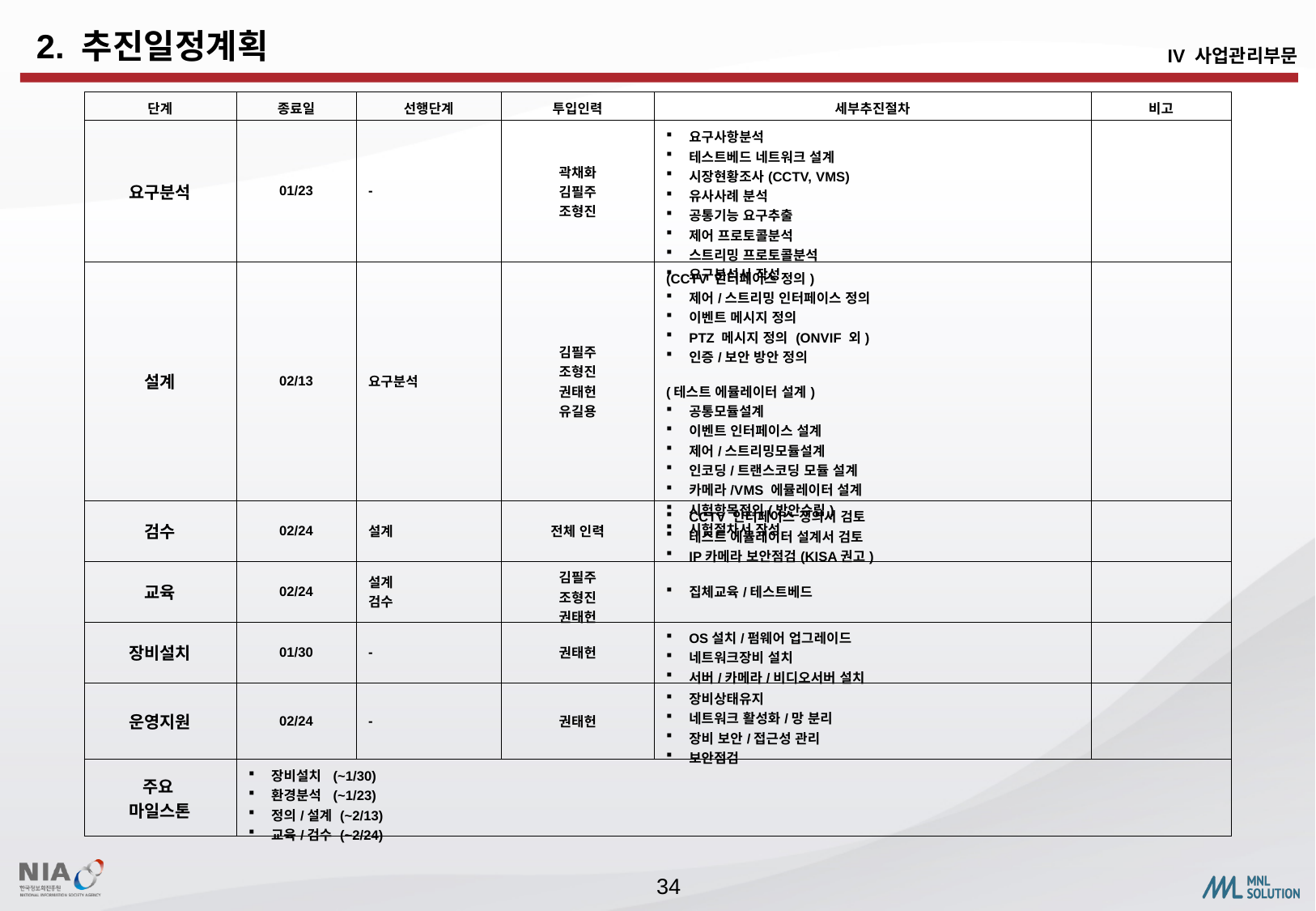

2. 추진일정계획
IV 사업관리부문
| 단계 | 종료일 | 선행단계 | 투입인력 | 세부추진절차 | 비고 |
| --- | --- | --- | --- | --- | --- |
| 요구분석 | 01/23 | - | 곽채화 김필주 조형진 | 요구사항분석 테스트베드 네트워크 설계 시장현황조사(CCTV, VMS) 유사사례 분석 공통기능 요구추출 제어 프로토콜분석 스트리밍 프로토콜분석 요구분석서 작성 |  |
| 설계 | 02/13 | 요구분석 | 김필주 조형진 권태헌 유길용 | (CCTV 인터페이스 정의) 제어/스트리밍 인터페이스 정의 이벤트 메시지 정의 PTZ 메시지 정의 (ONVIF 외) 인증/보안 방안 정의 (테스트 에뮬레이터 설계) 공통모듈설계 이벤트 인터페이스 설계 제어/스트리밍모듈설계 인코딩/트랜스코딩 모듈 설계 카메라/VMS 에뮬레이터 설계 시험항목정의(방안수립) 시험절차서 작성 |  |
| 검수 | 02/24 | 설계 | 전체 인력 | CCTV 인터페이스 정의서 검토 테스트 에뮬레이터 설계서 검토 IP카메라 보안점검(KISA권고) |  |
| 교육 | 02/24 | 설계 검수 | 김필주 조형진 권태헌 | 집체교육/테스트베드 |  |
| 장비설치 | 01/30 | - | 권태헌 | OS설치/펌웨어 업그레이드 네트워크장비 설치 서버/카메라/비디오서버 설치 |  |
| 운영지원 | 02/24 | - | 권태헌 | 장비상태유지 네트워크 활성화/망 분리 장비 보안/접근성 관리 보안점검 |  |
| 주요 마일스톤 | 장비설치 (~1/30) 환경분석 (~1/23) 정의/설계 (~2/13) 교육/검수 (~2/24) |  |  |  |  |